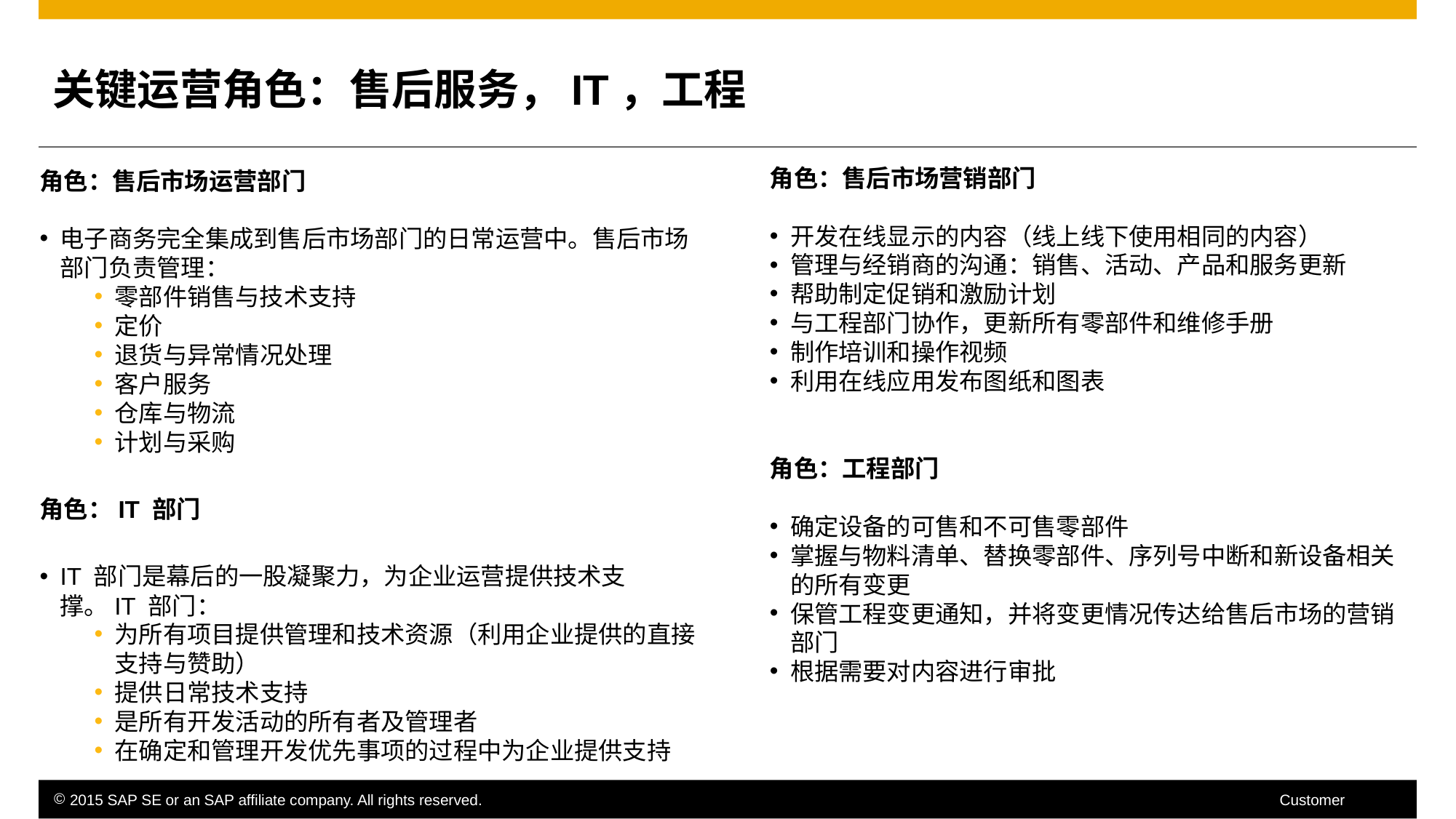

关键运营角色：售后服务，IT，工程
角色：售后市场营销部门

开发在线显示的内容（线上线下使用相同的内容）
管理与经销商的沟通：销售、活动、产品和服务更新
帮助制定促销和激励计划
与工程部门协作，更新所有零部件和维修手册
制作培训和操作视频
利用在线应用发布图纸和图表

角色：工程部门

确定设备的可售和不可售零部件
掌握与物料清单、替换零部件、序列号中断和新设备相关的所有变更
保管工程变更通知，并将变更情况传达给售后市场的营销部门
根据需要对内容进行审批

角色：售后市场运营部门

电子商务完全集成到售后市场部门的日常运营中。售后市场部门负责管理：
零部件销售与技术支持
定价
退货与异常情况处理
客户服务
仓库与物流
计划与采购

角色：IT 部门

IT 部门是幕后的一股凝聚力，为企业运营提供技术支撑。IT 部门：
为所有项目提供管理和技术资源（利用企业提供的直接支持与赞助）
提供日常技术支持
是所有开发活动的所有者及管理者
在确定和管理开发优先事项的过程中为企业提供支持